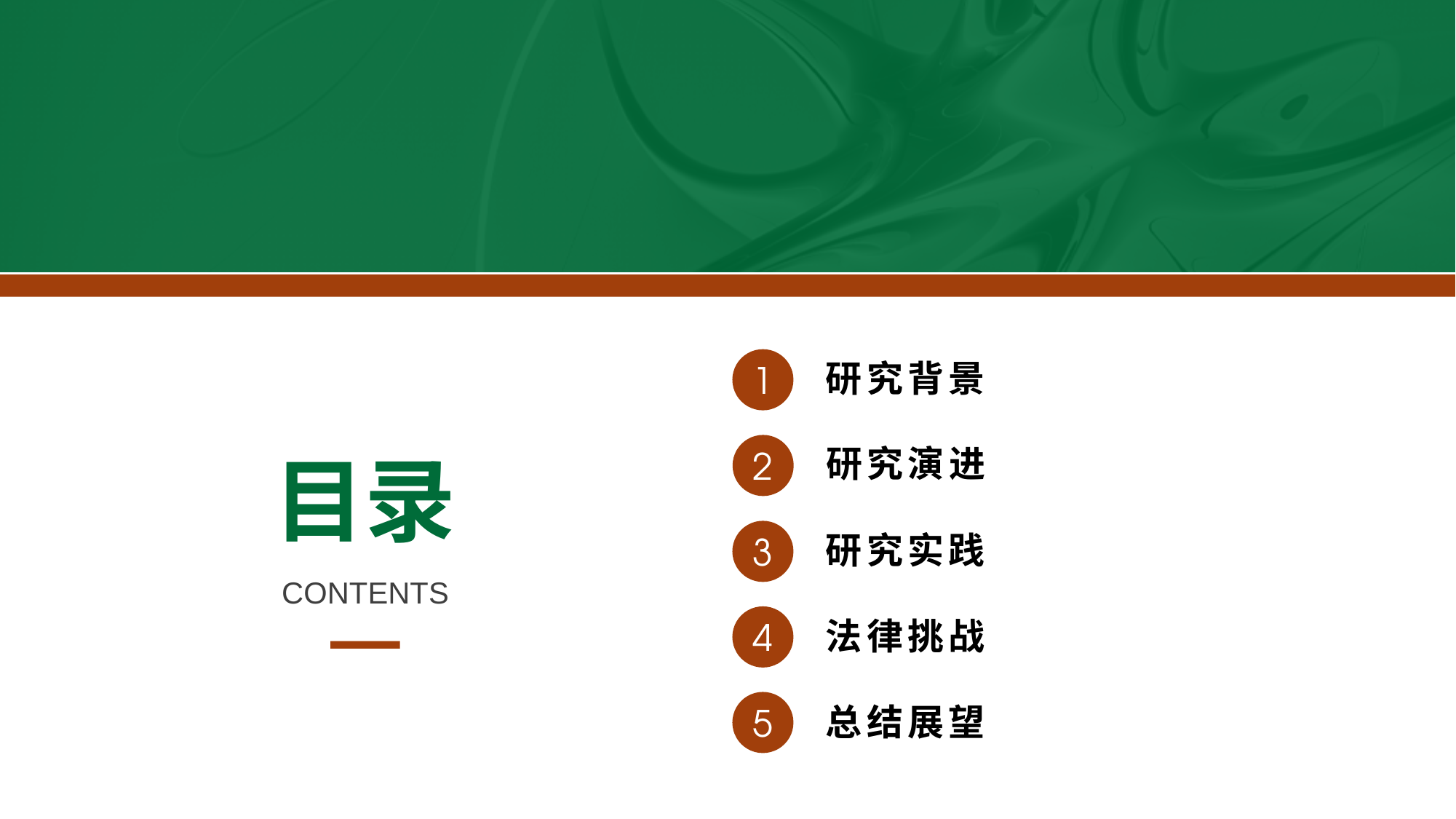

1
研究背景
2
研究演进
目录
3
研究实践
CONTENTS
4
法律挑战

5
总结展望